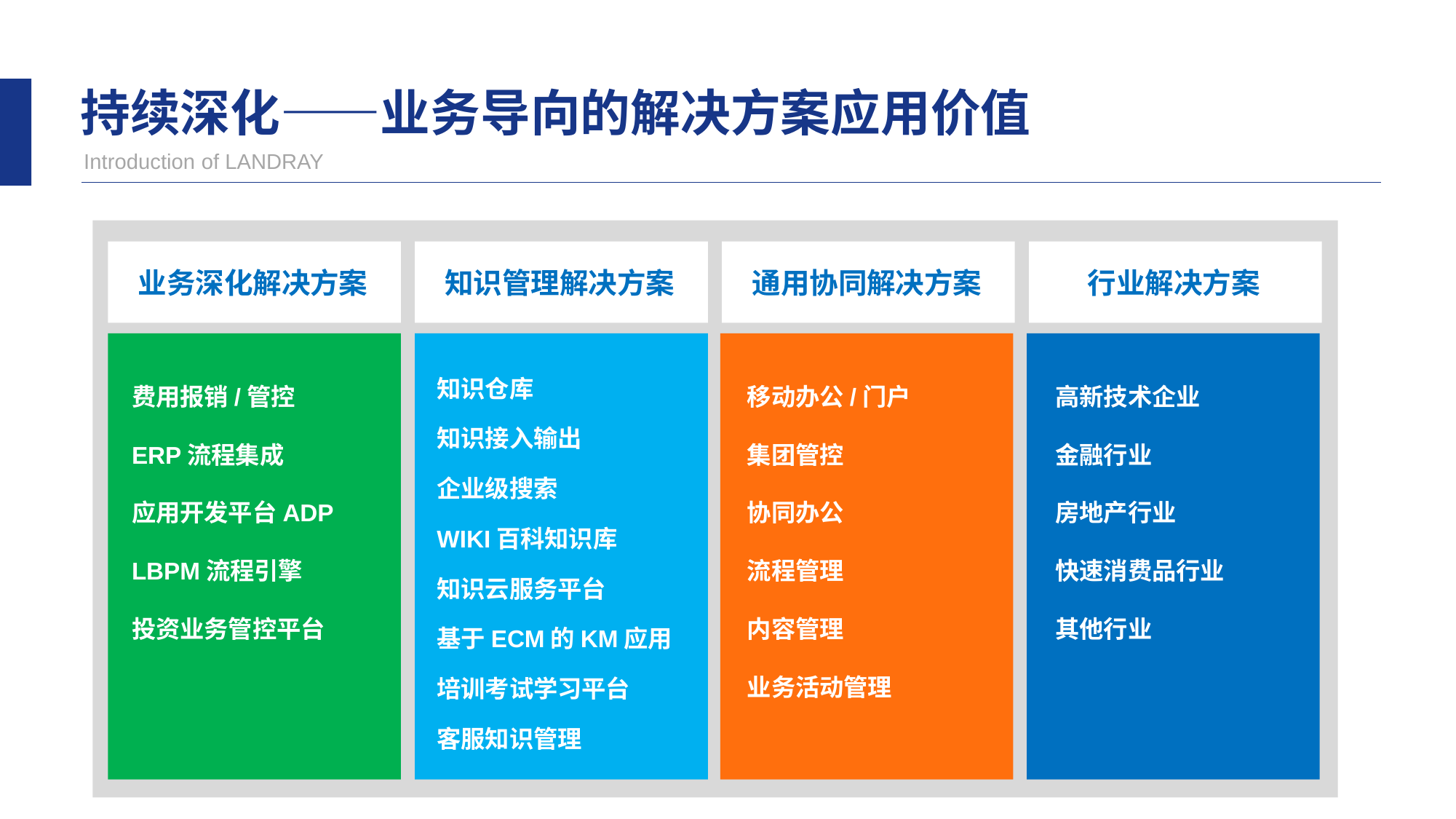

持续深化——业务导向的解决方案应用价值

Introduction of LANDRAY

业务深化解决方案
知识管理解决方案
通用协同解决方案
行业解决方案

费用报销/管控
ERP流程集成
应用开发平台ADP
LBPM流程引擎
投资业务管控平台

知识仓库
知识接入输出
企业级搜索
WIKI百科知识库
知识云服务平台
基于ECM的KM应用
培训考试学习平台
客服知识管理
移动办公/门户
集团管控
协同办公
流程管理
内容管理
业务活动管理
高新技术企业
金融行业
房地产行业
快速消费品行业
其他行业